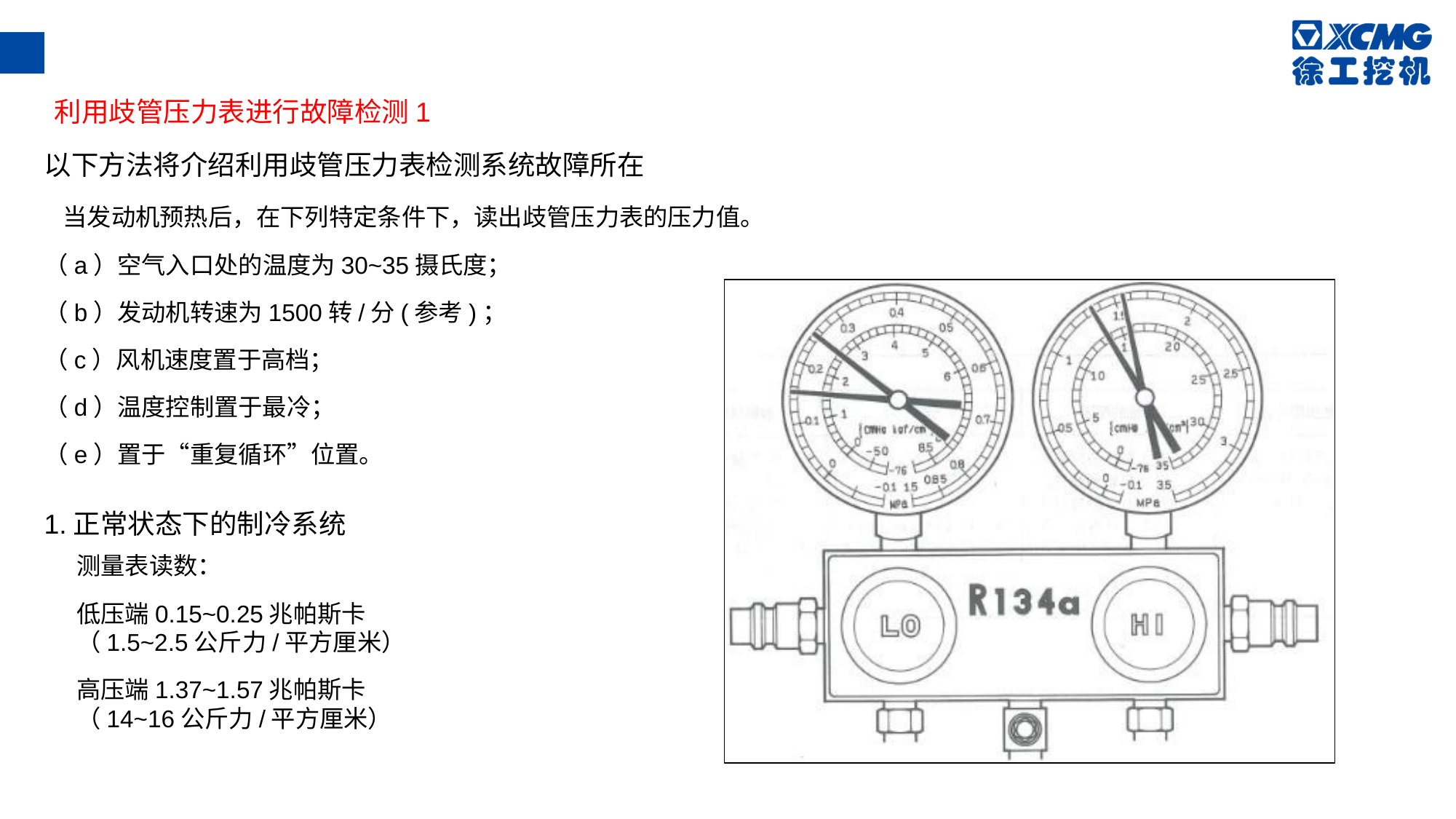

利用歧管压力表进行故障检测1
以下方法将介绍利用歧管压力表检测系统故障所在
  当发动机预热后，在下列特定条件下，读出歧管压力表的压力值。
（a）空气入口处的温度为30~35摄氏度；
（b）发动机转速为1500转/分(参考)；
（c）风机速度置于高档；
（d）温度控制置于最冷；
（e）置于“重复循环”位置。

1.正常状态下的制冷系统
测量表读数：
低压端0.15~0.25兆帕斯卡（1.5~2.5公斤力/平方厘米）
高压端1.37~1.57兆帕斯卡（14~16公斤力/平方厘米）